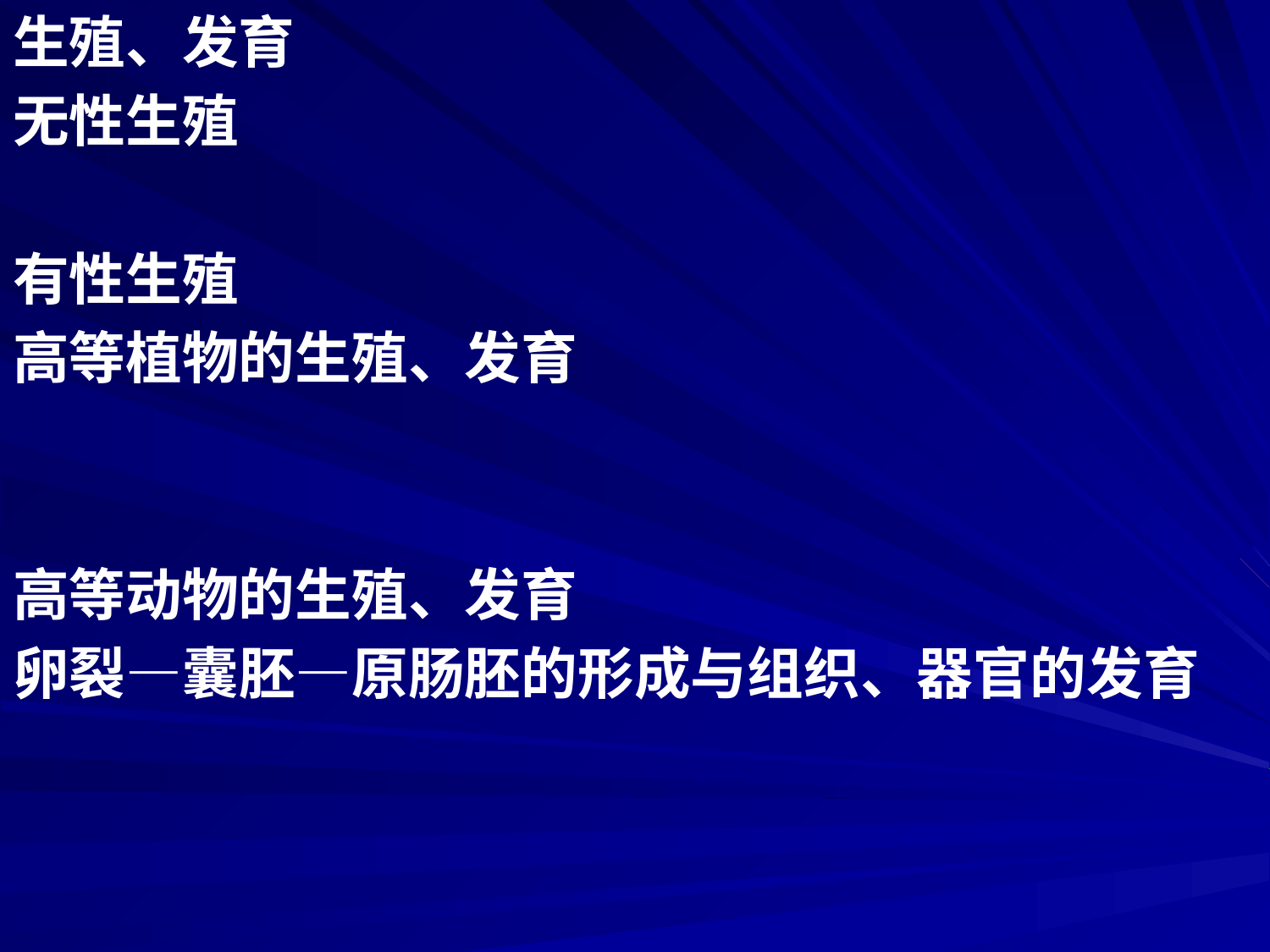

生殖、发育
无性生殖

有性生殖
高等植物的生殖、发育

高等动物的生殖、发育
卵裂—囊胚—原肠胚的形成与组织、器官的发育